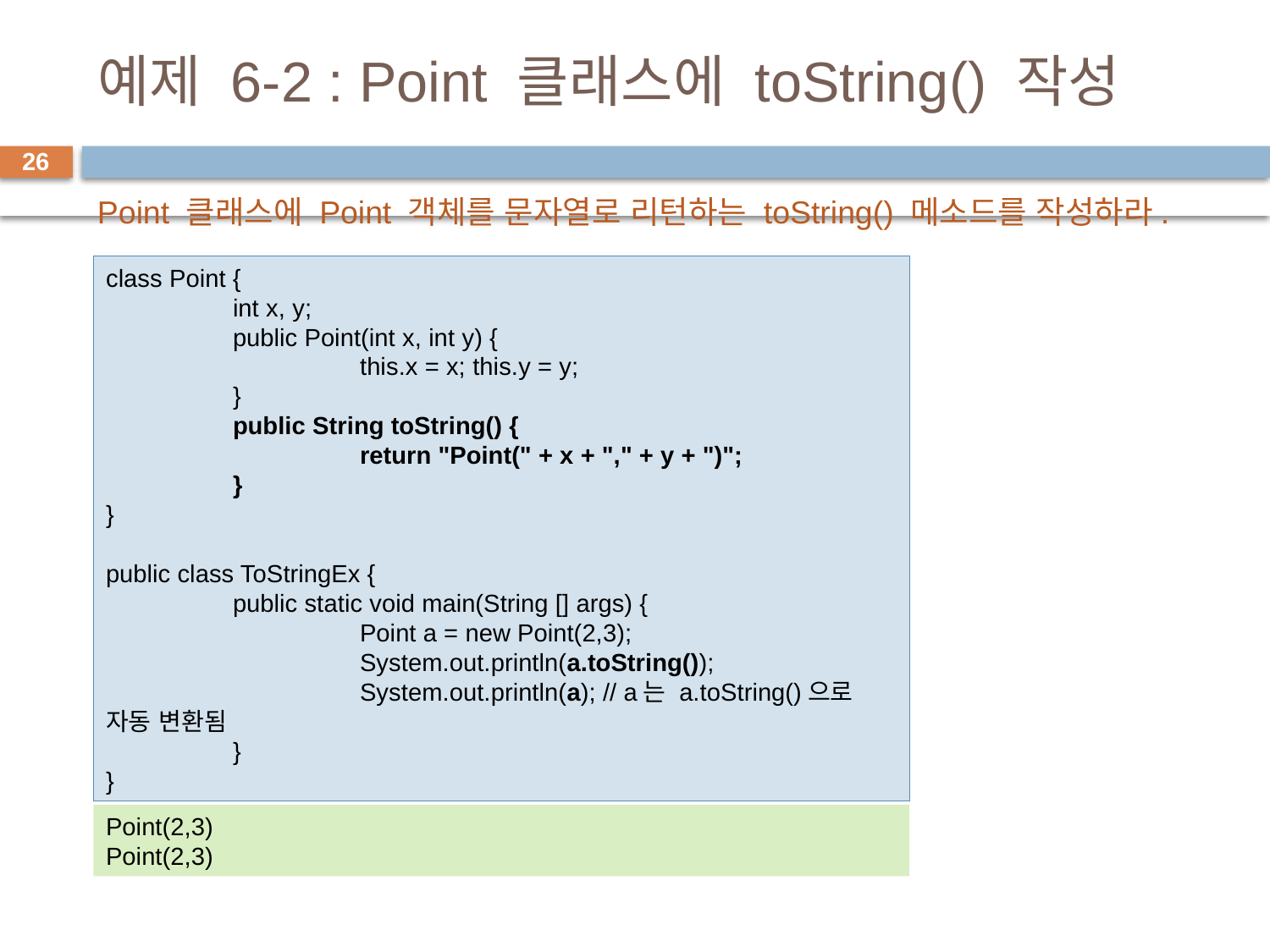

# 예제 6-2 : Point 클래스에 toString() 작성
26
Point 클래스에 Point 객체를 문자열로 리턴하는 toString() 메소드를 작성하라.
class Point {
	int x, y;
	public Point(int x, int y) {
		this.x = x; this.y = y;
	}
	public String toString() {
		return "Point(" + x + "," + y + ")";
	}
}

public class ToStringEx {
	public static void main(String [] args) {
		Point a = new Point(2,3);
		System.out.println(a.toString());
		System.out.println(a); // a는 a.toString()으로 자동 변환됨
	}
}
Point(2,3)
Point(2,3)